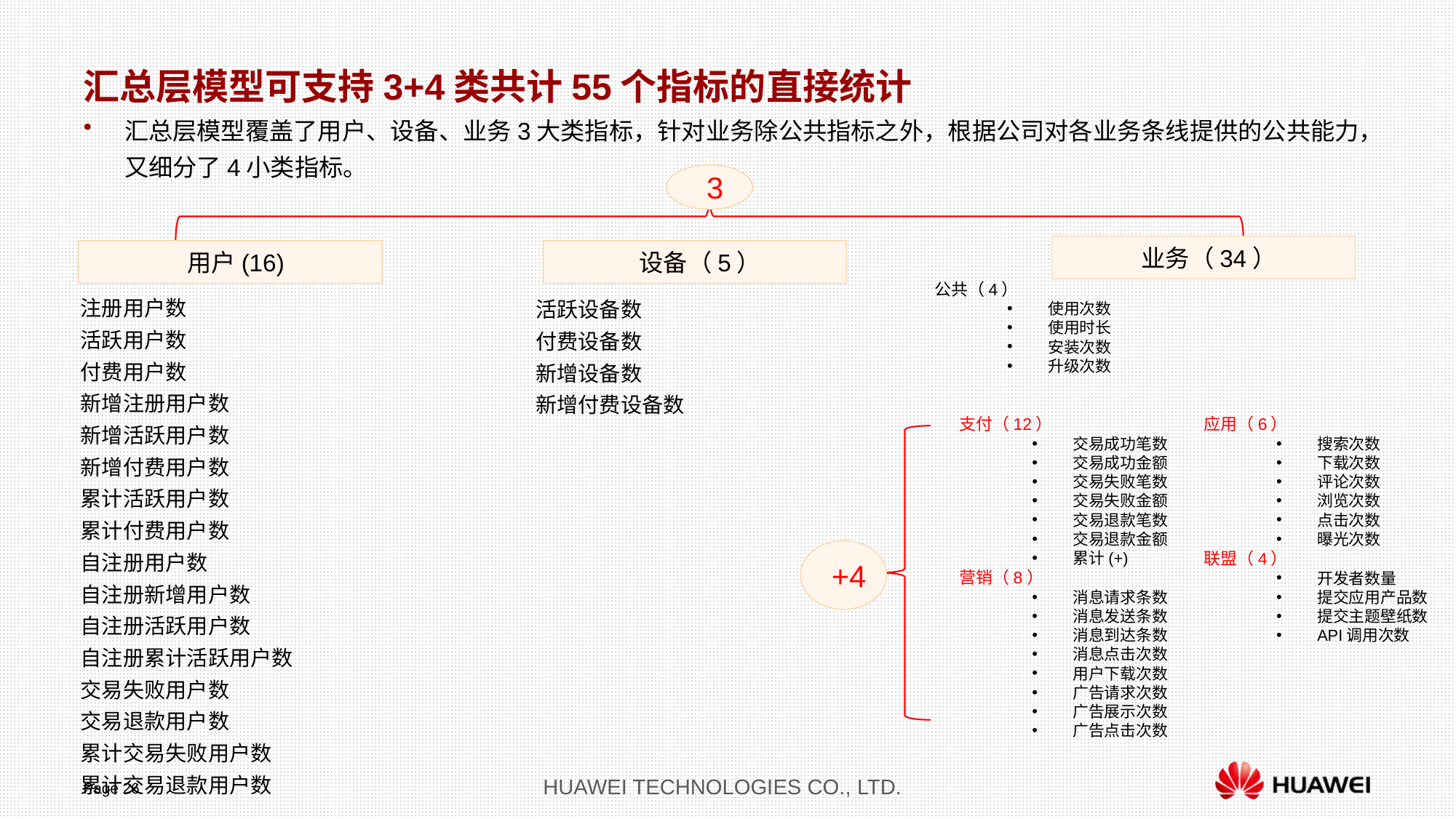

汇总层模型可支持3+4类共计55个指标的直接统计
汇总层模型覆盖了用户、设备、业务3大类指标，针对业务除公共指标之外，根据公司对各业务条线提供的公共能力，又细分了4小类指标。
3
业务（34）
用户(16)
设备（5）
公共（4）
使用次数
使用时长
安装次数
升级次数
注册用户数
活跃用户数
付费用户数
新增注册用户数
新增活跃用户数
新增付费用户数
累计活跃用户数
累计付费用户数
自注册用户数
自注册新增用户数
自注册活跃用户数
自注册累计活跃用户数
交易失败用户数
交易退款用户数
累计交易失败用户数
累计交易退款用户数
活跃设备数
付费设备数
新增设备数
新增付费设备数
支付（12）
交易成功笔数
交易成功金额
交易失败笔数
交易失败金额
交易退款笔数
交易退款金额
累计(+)
营销（8）
消息请求条数
消息发送条数
消息到达条数
消息点击次数
用户下载次数
广告请求次数
广告展示次数
广告点击次数

应用（6）
搜索次数
下载次数
评论次数
浏览次数
点击次数
曝光次数
联盟（4）
开发者数量
提交应用产品数
提交主题壁纸数
API调用次数

+4